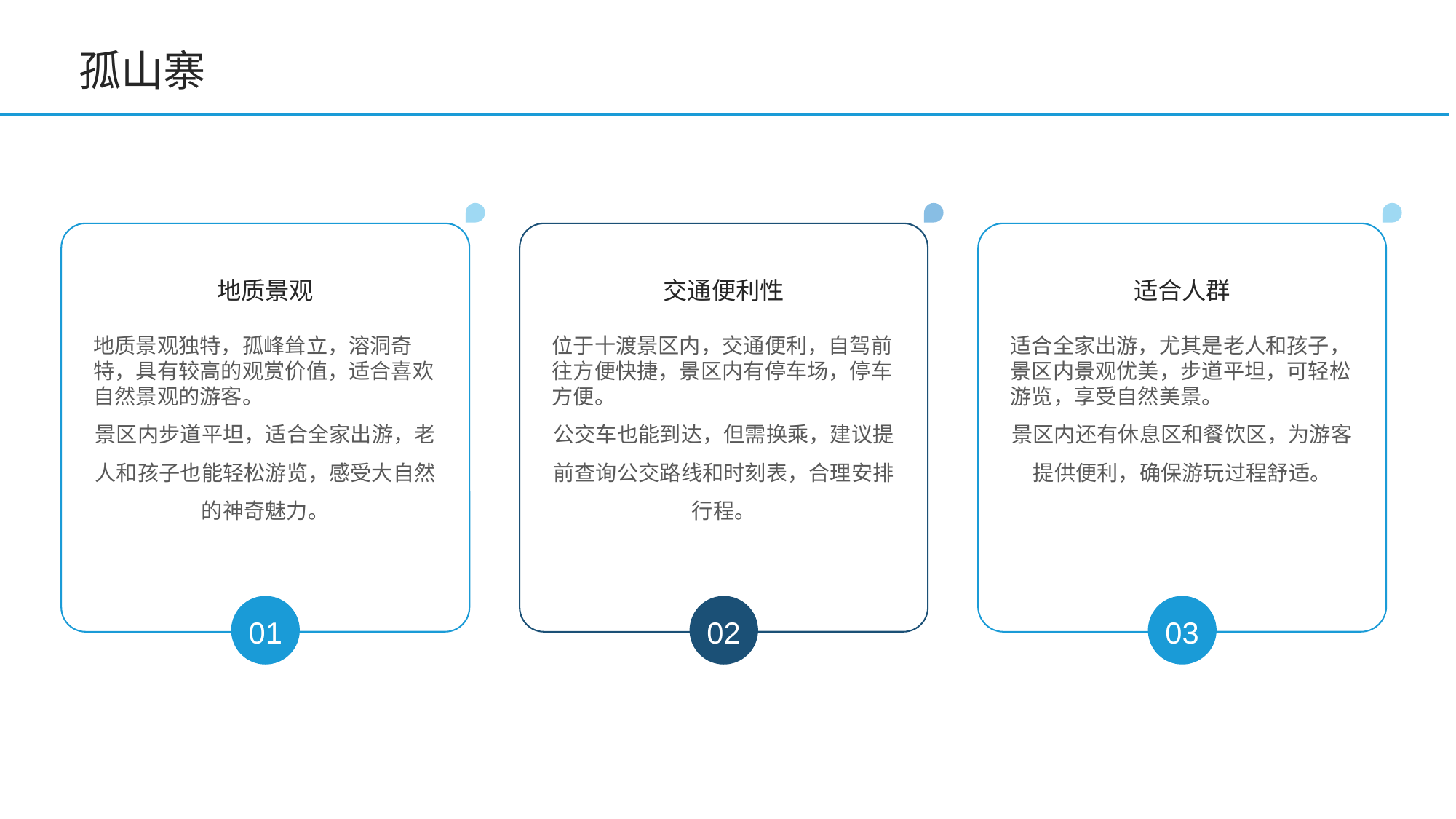

孤山寨

地质景观
交通便利性
适合人群
地质景观独特，孤峰耸立，溶洞奇特，具有较高的观赏价值，适合喜欢自然景观的游客。
景区内步道平坦，适合全家出游，老人和孩子也能轻松游览，感受大自然的神奇魅力。
位于十渡景区内，交通便利，自驾前往方便快捷，景区内有停车场，停车方便。
公交车也能到达，但需换乘，建议提前查询公交路线和时刻表，合理安排行程。
适合全家出游，尤其是老人和孩子，景区内景观优美，步道平坦，可轻松游览，享受自然美景。
景区内还有休息区和餐饮区，为游客提供便利，确保游玩过程舒适。

01
02
03